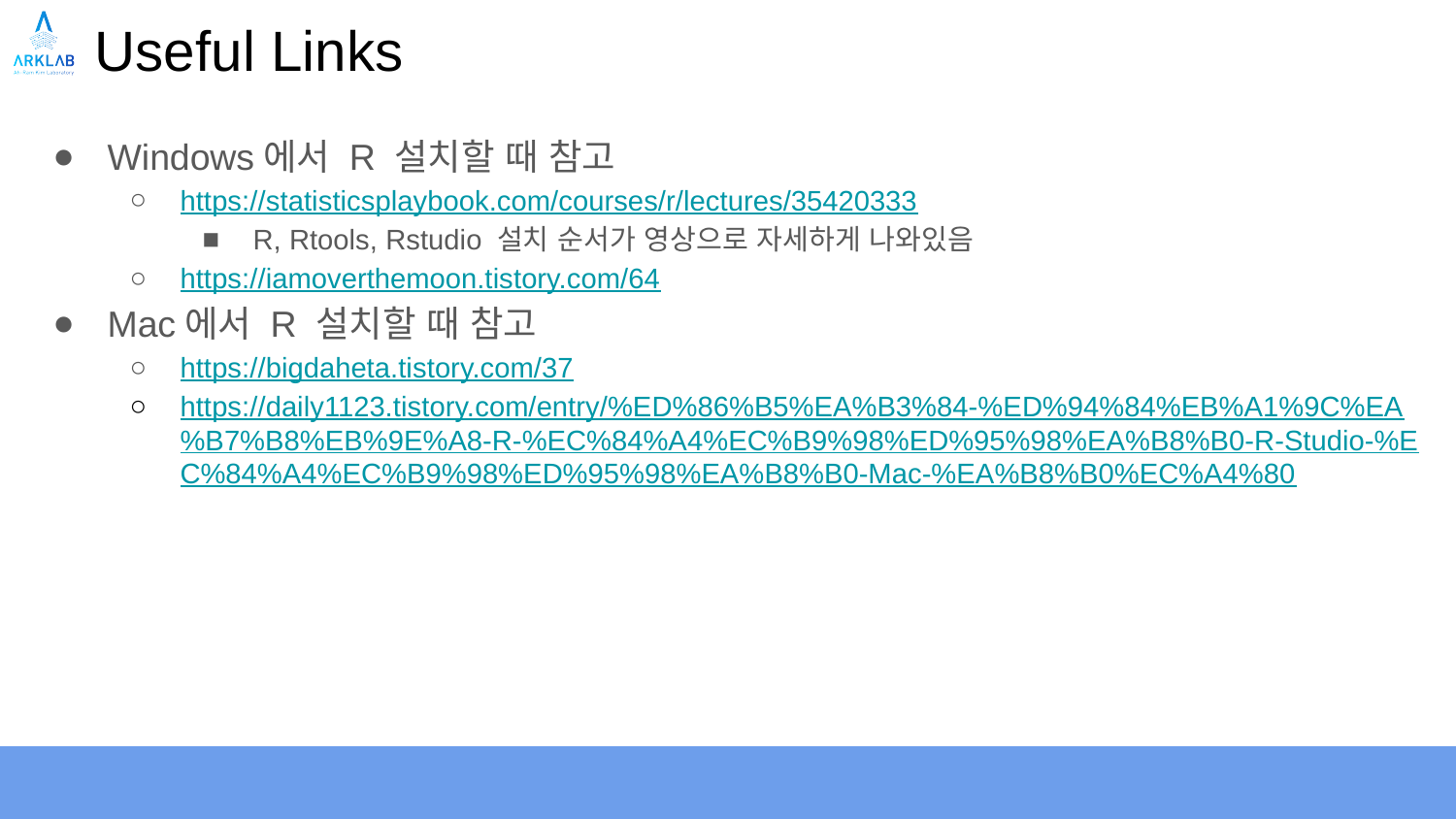

# Useful Links
Windows에서 R 설치할 때 참고
https://statisticsplaybook.com/courses/r/lectures/35420333
R, Rtools, Rstudio 설치 순서가 영상으로 자세하게 나와있음
https://iamoverthemoon.tistory.com/64
Mac에서 R 설치할 때 참고
https://bigdaheta.tistory.com/37
https://daily1123.tistory.com/entry/%ED%86%B5%EA%B3%84-%ED%94%84%EB%A1%9C%EA%B7%B8%EB%9E%A8-R-%EC%84%A4%EC%B9%98%ED%95%98%EA%B8%B0-R-Studio-%EC%84%A4%EC%B9%98%ED%95%98%EA%B8%B0-Mac-%EA%B8%B0%EC%A4%80